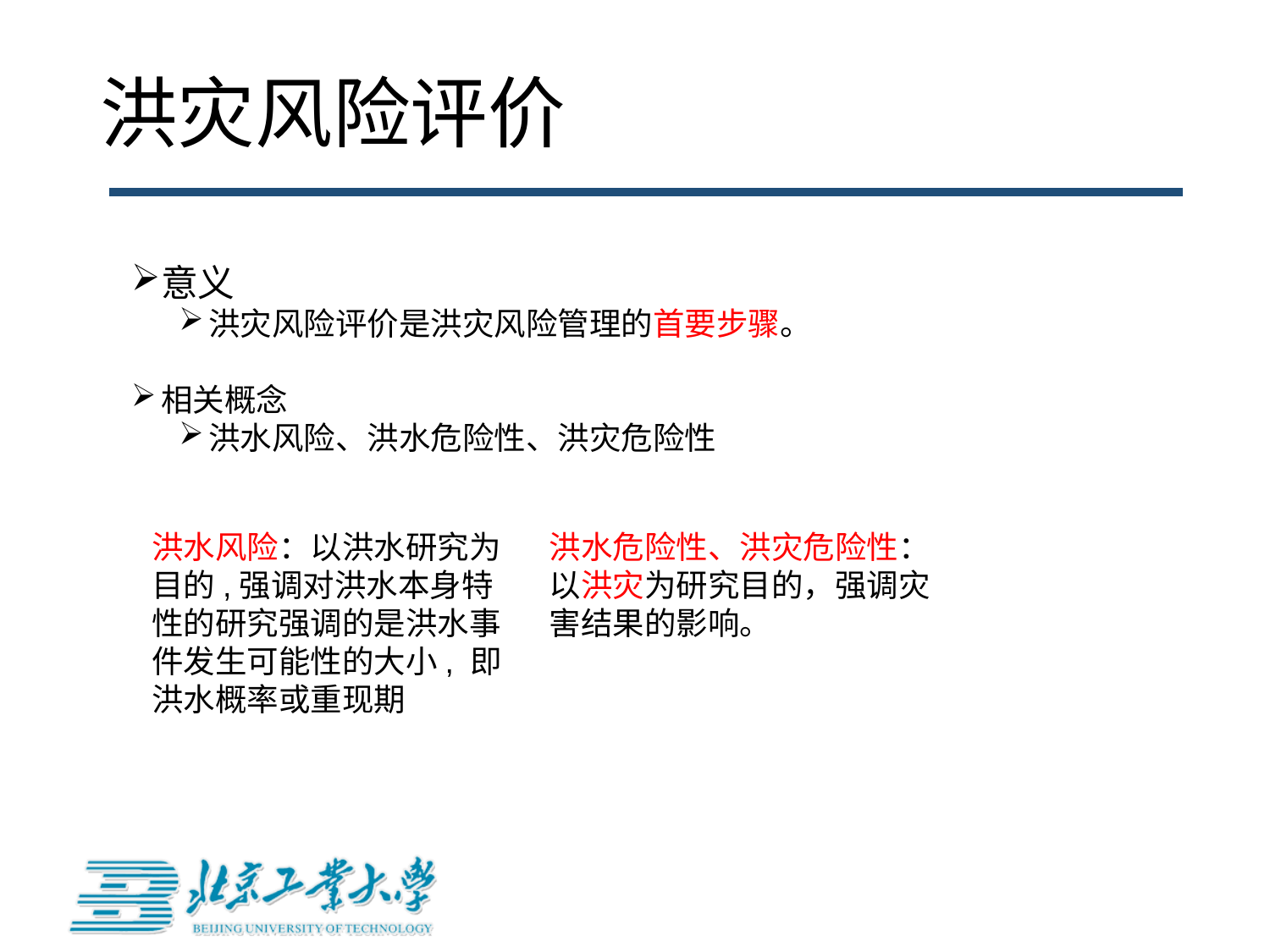

# 洪灾风险评价
意义
洪灾风险评价是洪灾风险管理的首要步骤。

相关概念
洪水风险、洪水危险性、洪灾危险性
洪水风险：以洪水研究为目的,强调对洪水本身特性的研究强调的是洪水事件发生可能性的大小, 即洪水概率或重现期
洪水危险性、洪灾危险性：以洪灾为研究目的，强调灾害结果的影响。